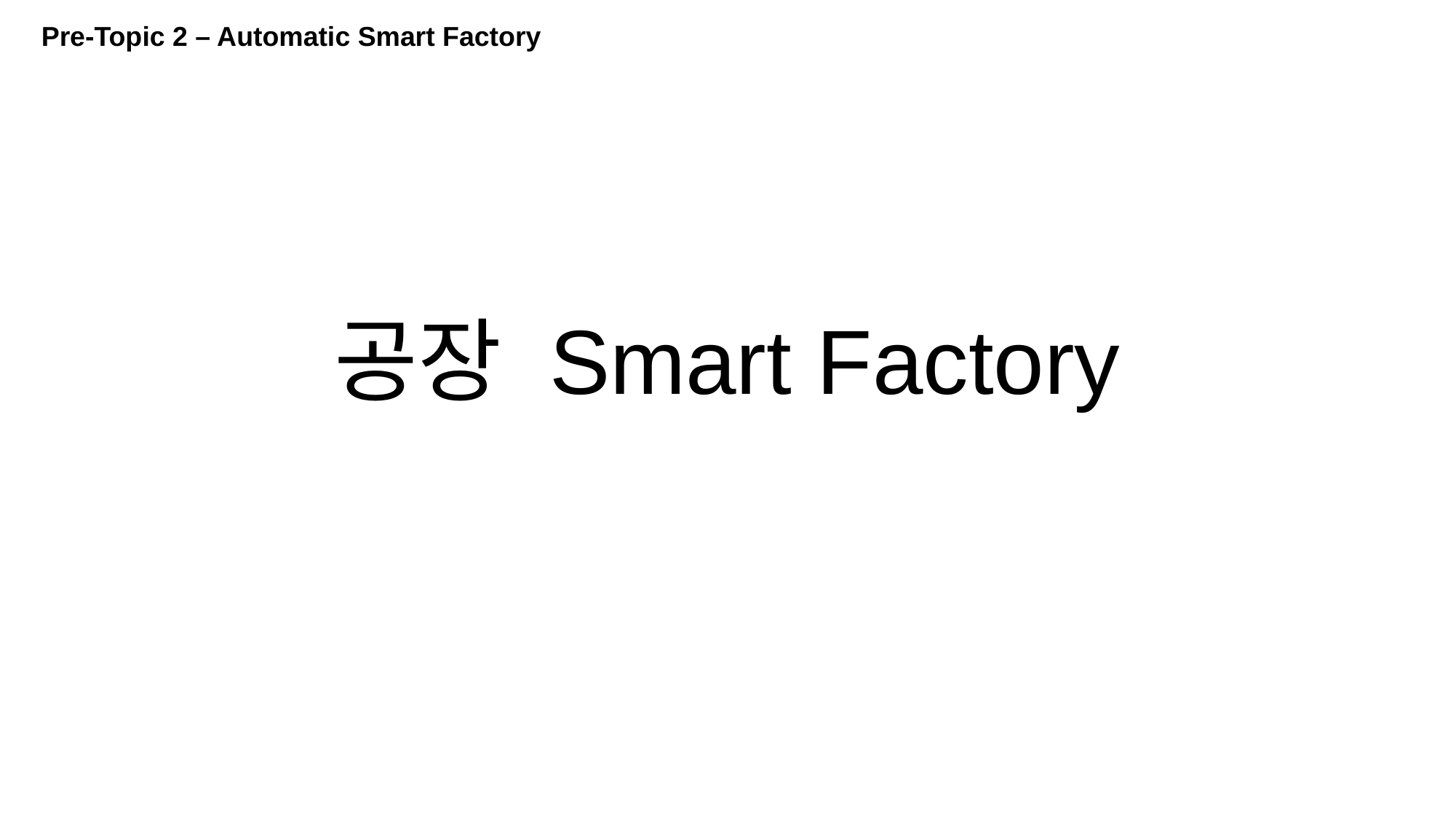

Pre-Topic 2 – Automatic Smart Factory
# 공장 Smart Factory